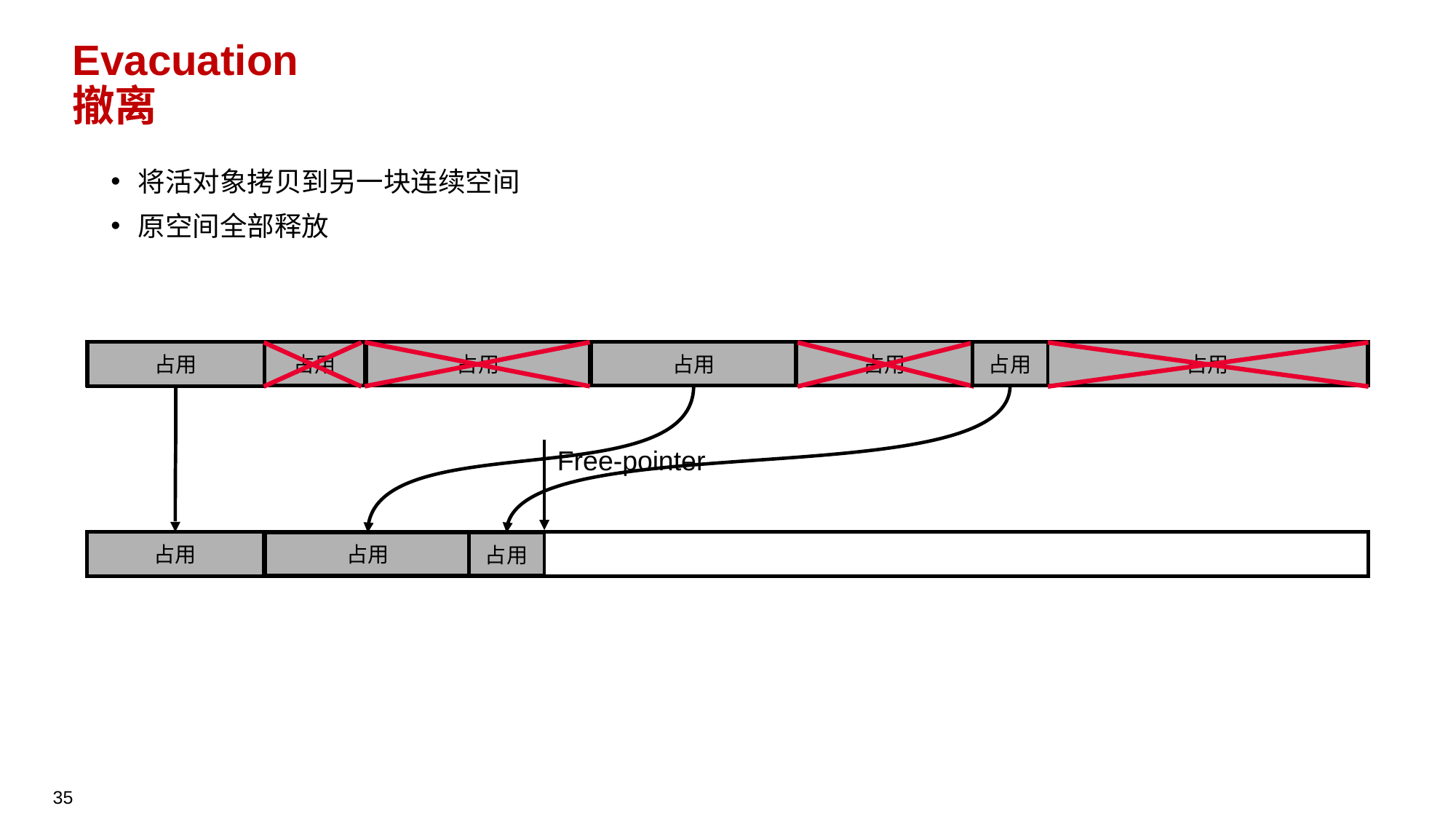

# Evacuation 撤离
将活对象拷贝到另一块连续空间
原空间全部释放
占用
占用
占用
占用
占用
占用

占用
Free-pointer
占用

占用
占用